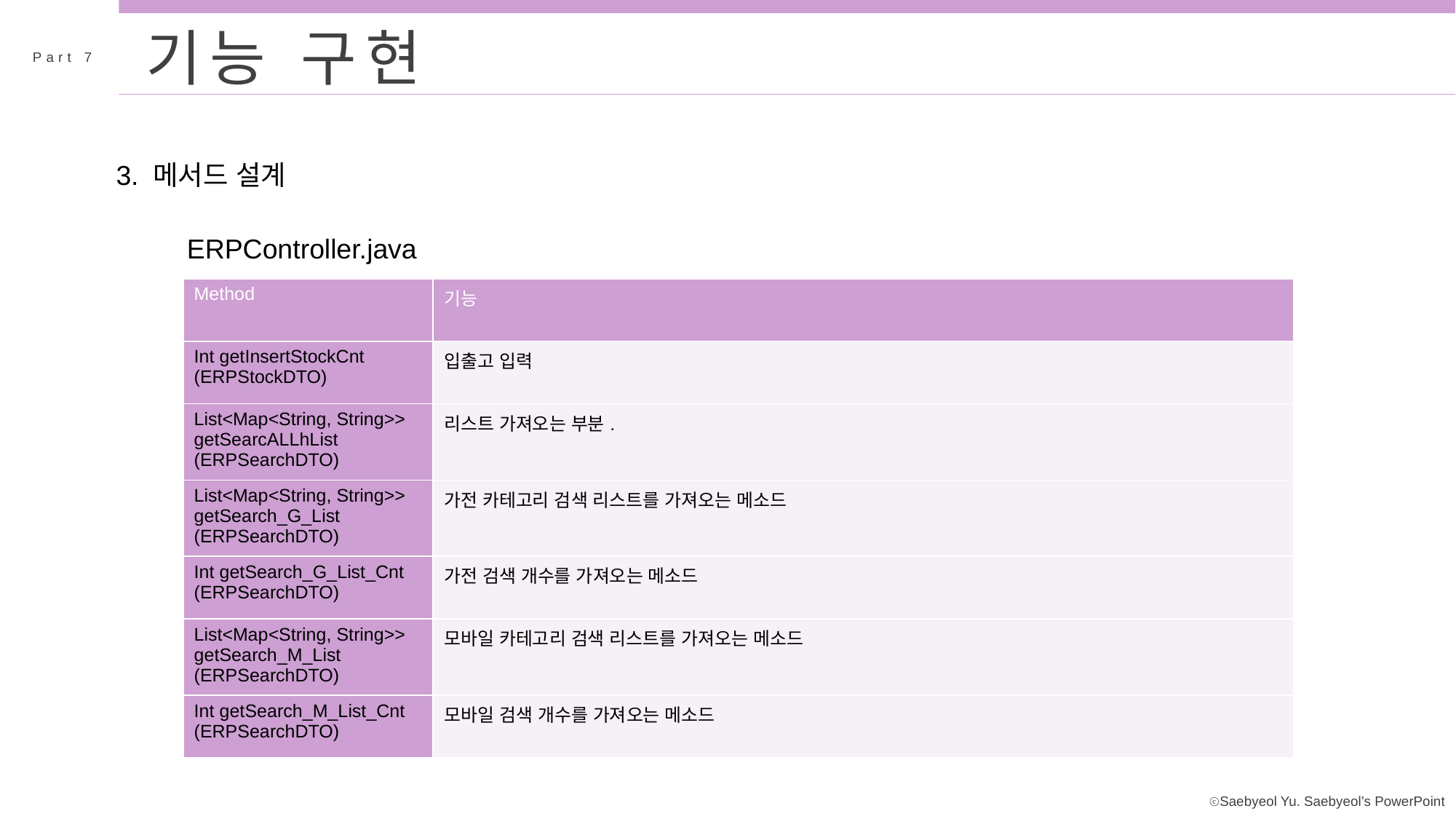

기능 구현
Part 7
3. 메서드 설계
ERPController.java
| Method | 기능 |
| --- | --- |
| Int getInsertStockCnt (ERPStockDTO) | 입출고 입력 |
| List<Map<String, String>> getSearcALLhList (ERPSearchDTO) | 리스트 가져오는 부분. |
| List<Map<String, String>> getSearch\_G\_List (ERPSearchDTO) | 가전 카테고리 검색 리스트를 가져오는 메소드 |
| Int getSearch\_G\_List\_Cnt (ERPSearchDTO) | 가전 검색 개수를 가져오는 메소드 |
| List<Map<String, String>> getSearch\_M\_List (ERPSearchDTO) | 모바일 카테고리 검색 리스트를 가져오는 메소드 |
| Int getSearch\_M\_List\_Cnt (ERPSearchDTO) | 모바일 검색 개수를 가져오는 메소드 |